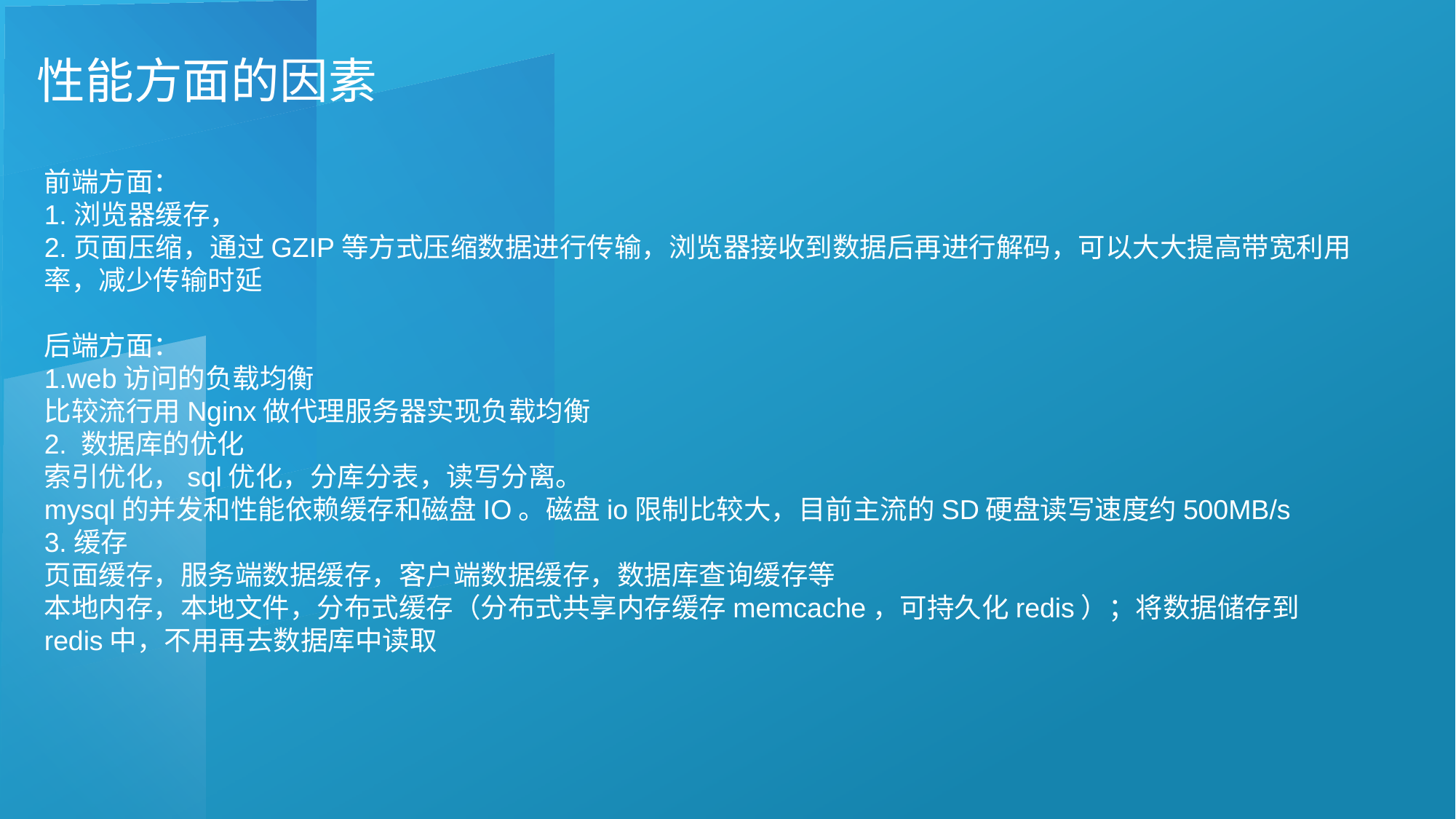

性能方面的因素
前端方面：
1.浏览器缓存，
2.页面压缩，通过GZIP等方式压缩数据进行传输，浏览器接收到数据后再进行解码，可以大大提高带宽利用率，减少传输时延

后端方面：
1.web访问的负载均衡
比较流行用Nginx做代理服务器实现负载均衡
2. 数据库的优化
索引优化，sql优化，分库分表，读写分离。
mysql的并发和性能依赖缓存和磁盘IO。磁盘io限制比较大，目前主流的SD硬盘读写速度约500MB/s
3.缓存
页面缓存，服务端数据缓存，客户端数据缓存，数据库查询缓存等
本地内存，本地文件，分布式缓存（分布式共享内存缓存memcache，可持久化redis）；将数据储存到redis中，不用再去数据库中读取